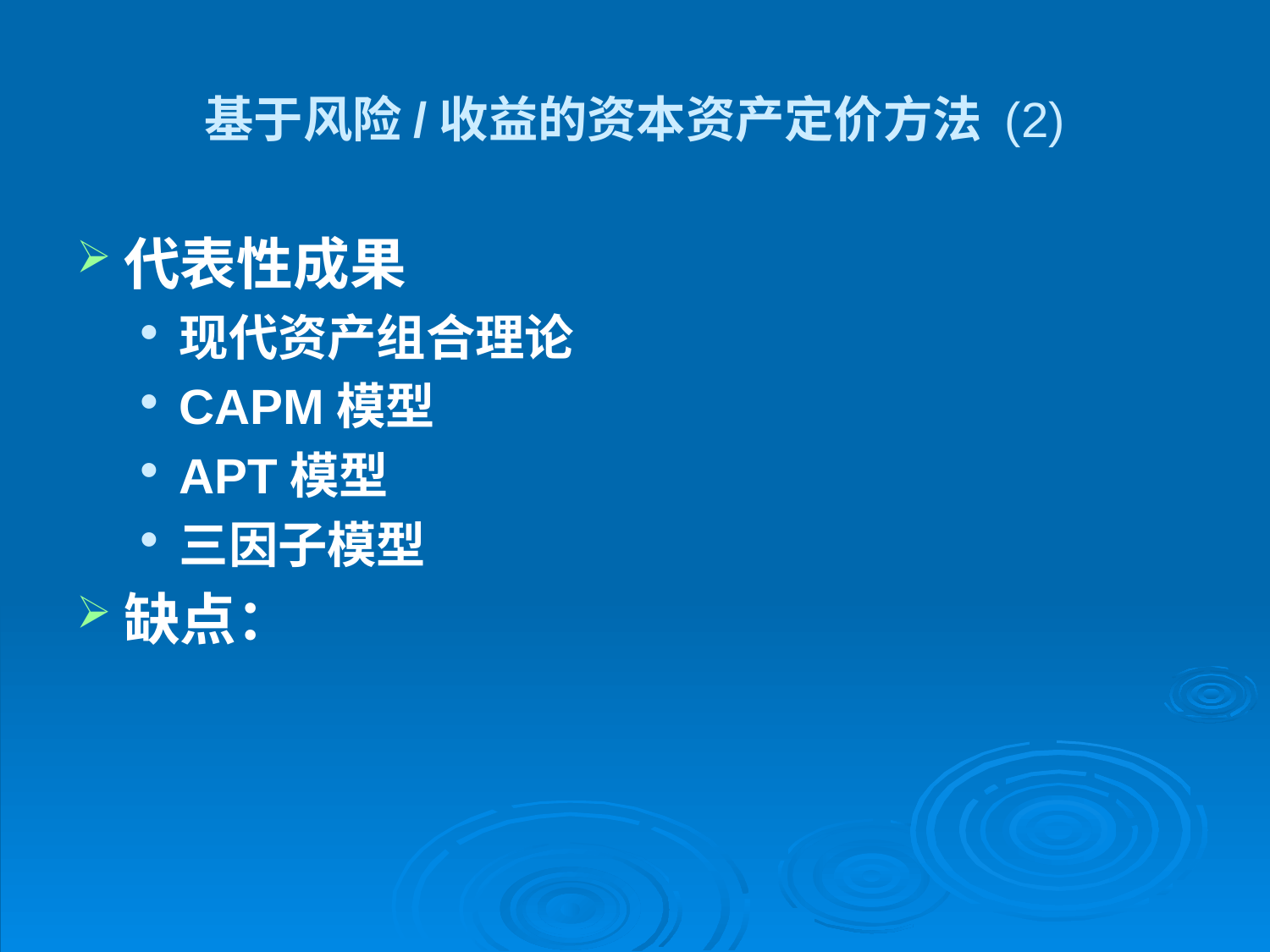

# 基于风险/收益的资本资产定价方法 (2)
代表性成果
现代资产组合理论
CAPM模型
APT模型
三因子模型
缺点：